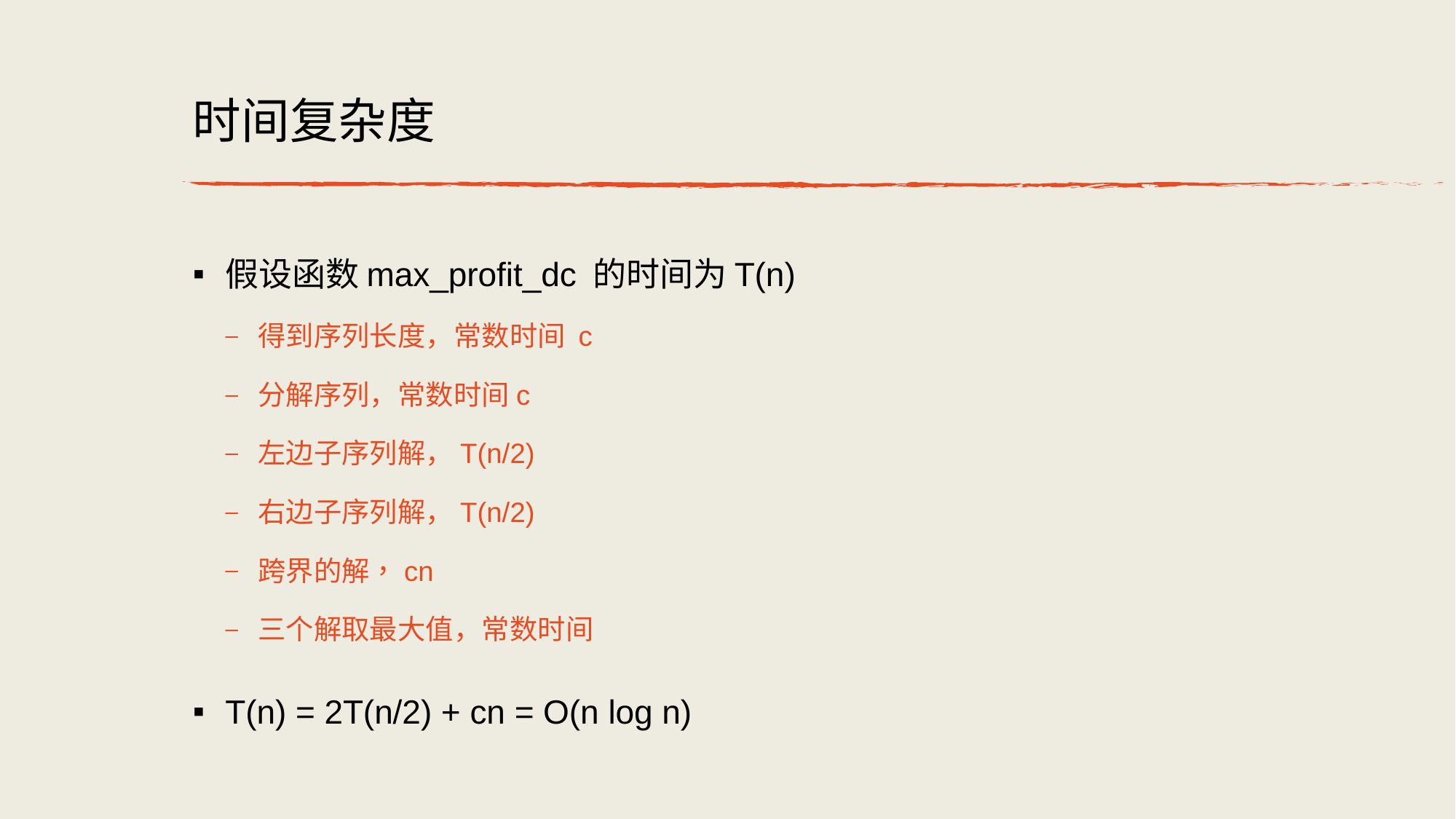

# 时间复杂度
假设函数max_profit_dc 的时间为T(n)
得到序列长度，常数时间 c
分解序列，常数时间c
左边子序列解，T(n/2)
右边子序列解，T(n/2)
跨界的解，cn
三个解取最大值，常数时间
T(n) = 2T(n/2) + cn = O(n log n)